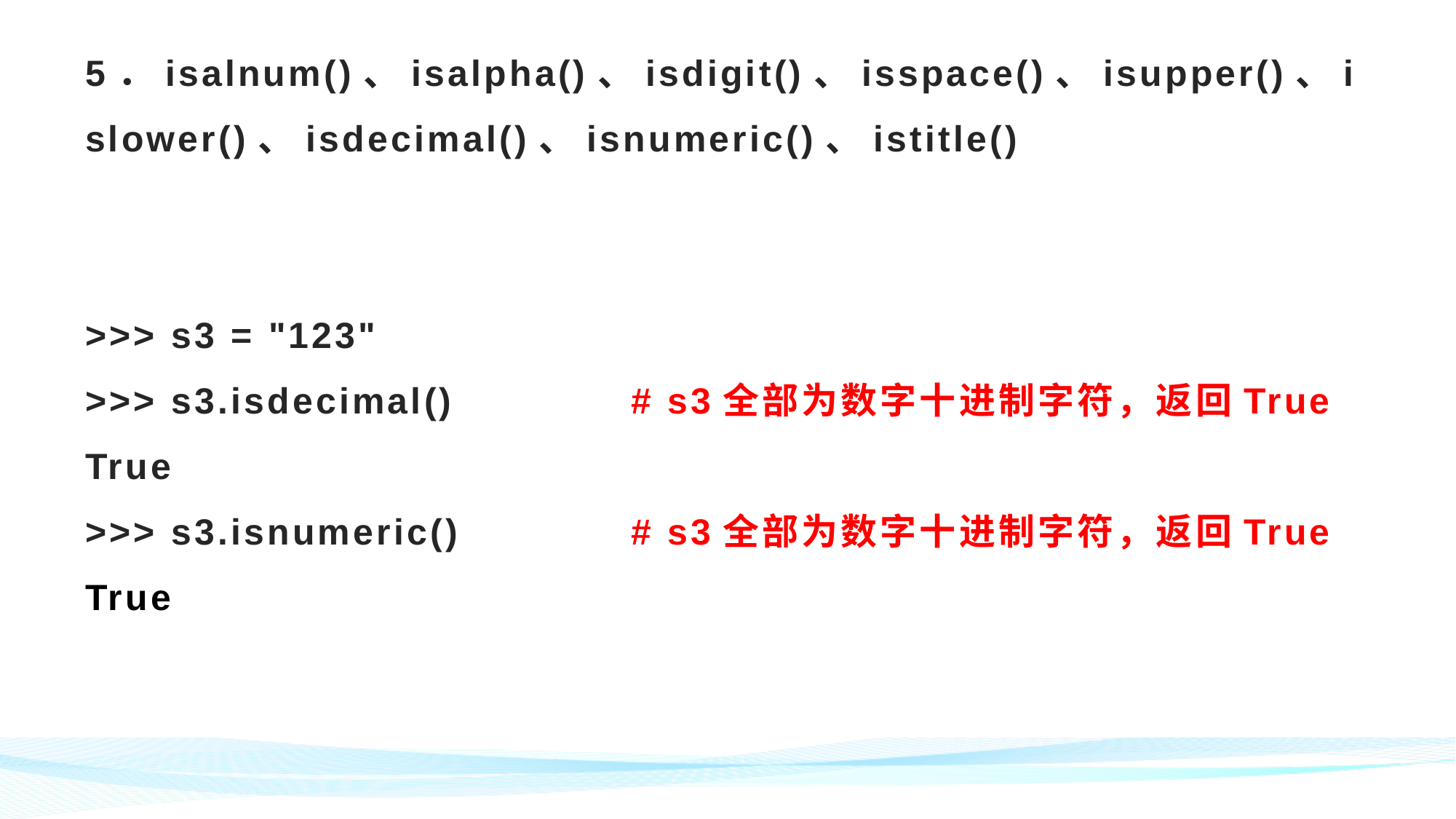

# 5．isalnum()、isalpha()、isdigit()、isspace()、isupper()、islower()、isdecimal()、isnumeric()、istitle() >>> s3 = "123" >>> s3.isdecimal()		# s3全部为数字十进制字符，返回True True >>> s3.isnumeric()		# s3全部为数字十进制字符，返回True True